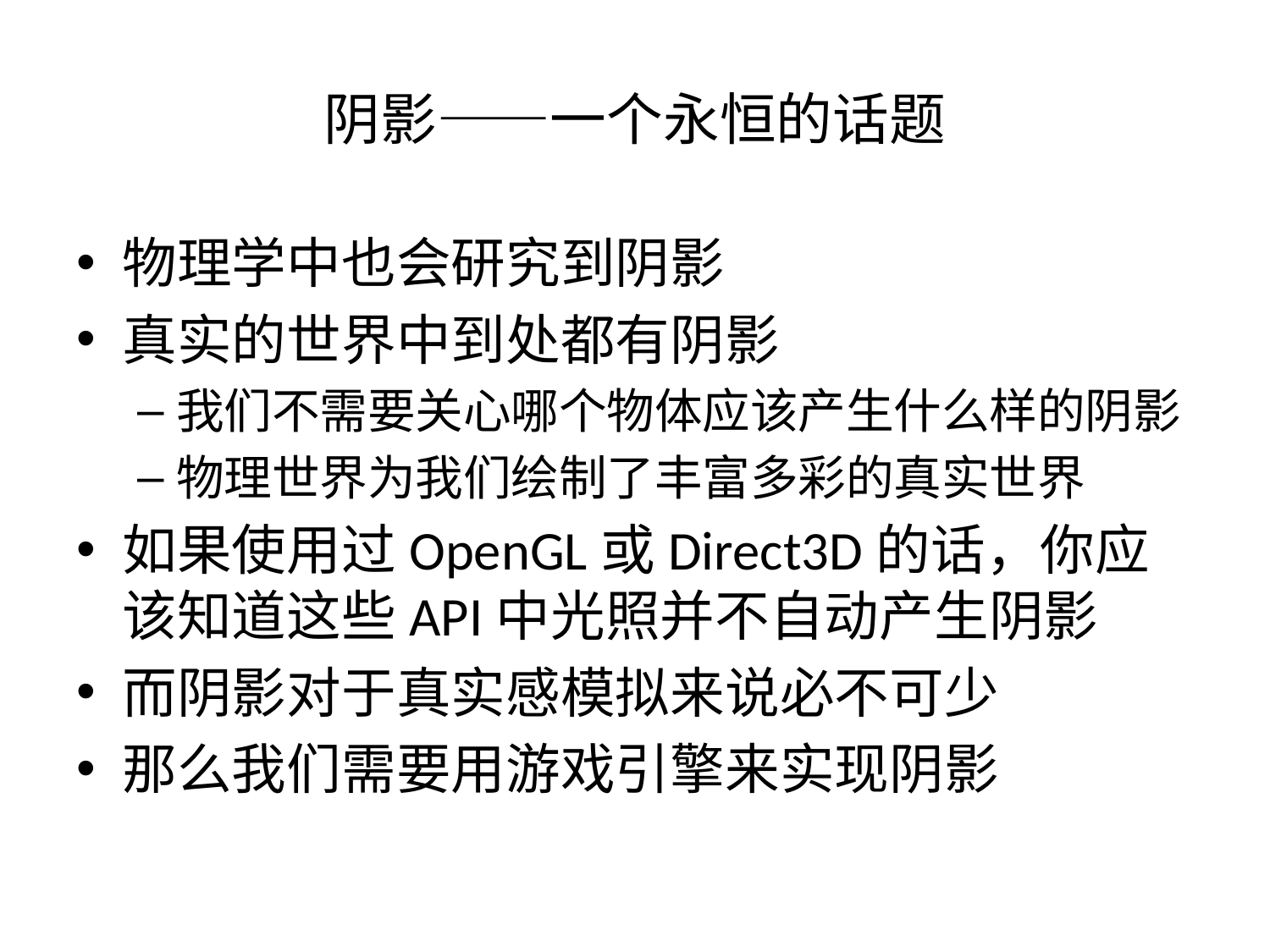

# 阴影——一个永恒的话题
物理学中也会研究到阴影
真实的世界中到处都有阴影
我们不需要关心哪个物体应该产生什么样的阴影
物理世界为我们绘制了丰富多彩的真实世界
如果使用过OpenGL或Direct3D的话，你应该知道这些API中光照并不自动产生阴影
而阴影对于真实感模拟来说必不可少
那么我们需要用游戏引擎来实现阴影